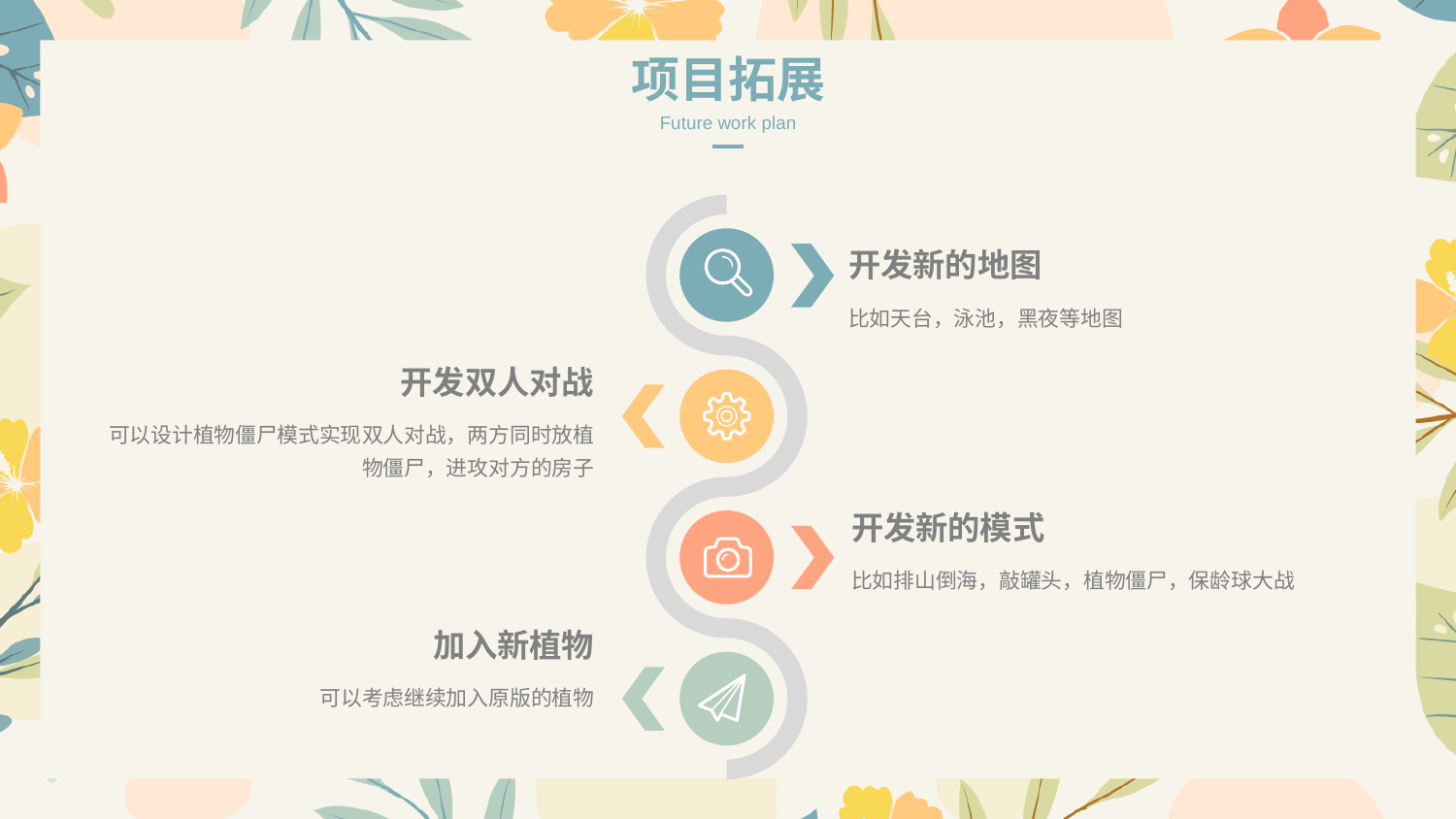

项目拓展
Future work plan

开发新的地图

比如天台，泳池，黑夜等地图
开发双人对战

可以设计植物僵尸模式实现双人对战，两方同时放植物僵尸，进攻对方的房子
开发新的模式

比如排山倒海，敲罐头，植物僵尸，保龄球大战
加入新植物

可以考虑继续加入原版的植物